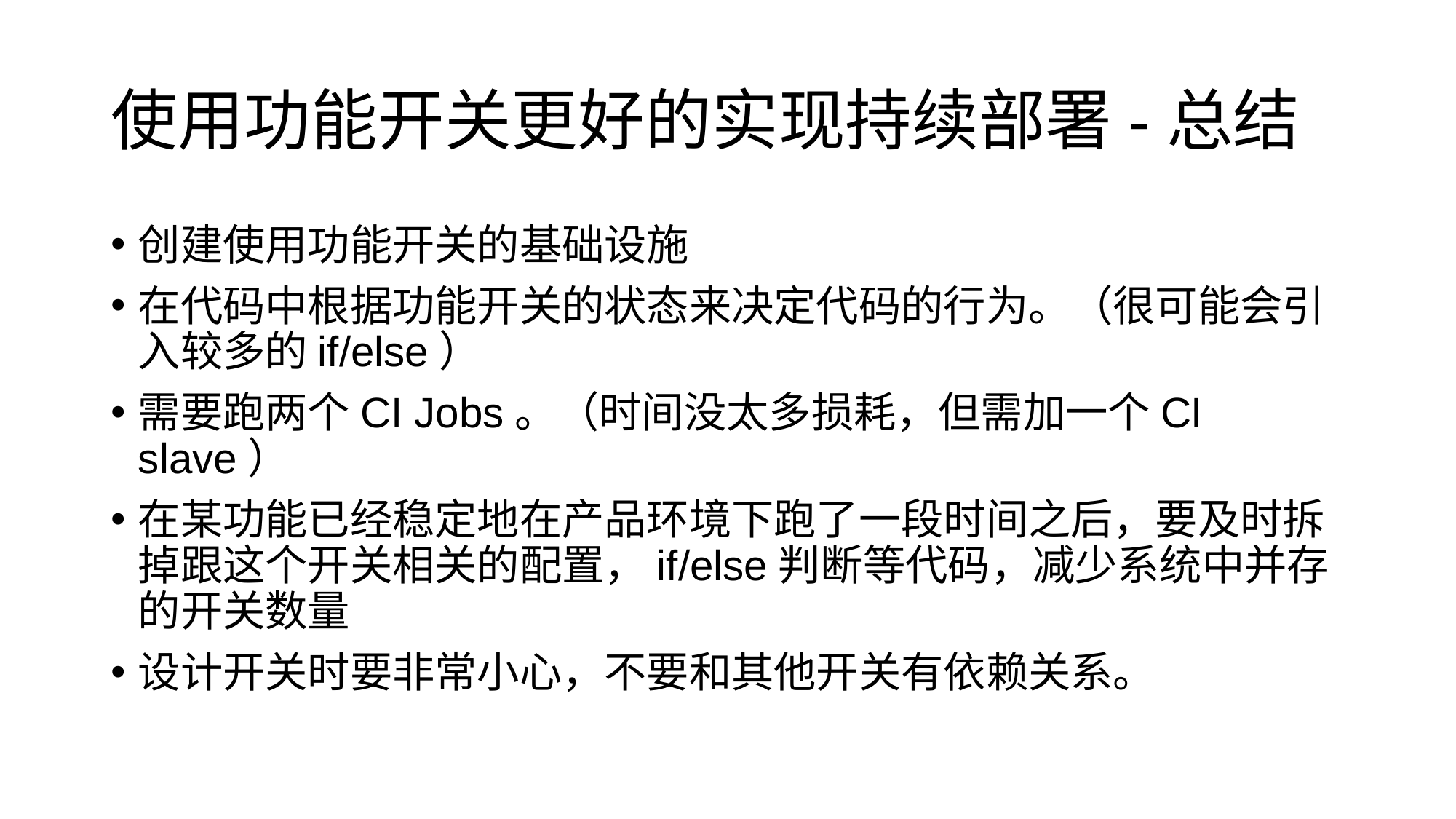

# 使用功能开关更好的实现持续部署-总结
创建使用功能开关的基础设施
在代码中根据功能开关的状态来决定代码的行为。（很可能会引入较多的if/else）
需要跑两个CI Jobs。（时间没太多损耗，但需加一个CI slave）
在某功能已经稳定地在产品环境下跑了一段时间之后，要及时拆掉跟这个开关相关的配置，if/else判断等代码，减少系统中并存的开关数量
设计开关时要非常小心，不要和其他开关有依赖关系。